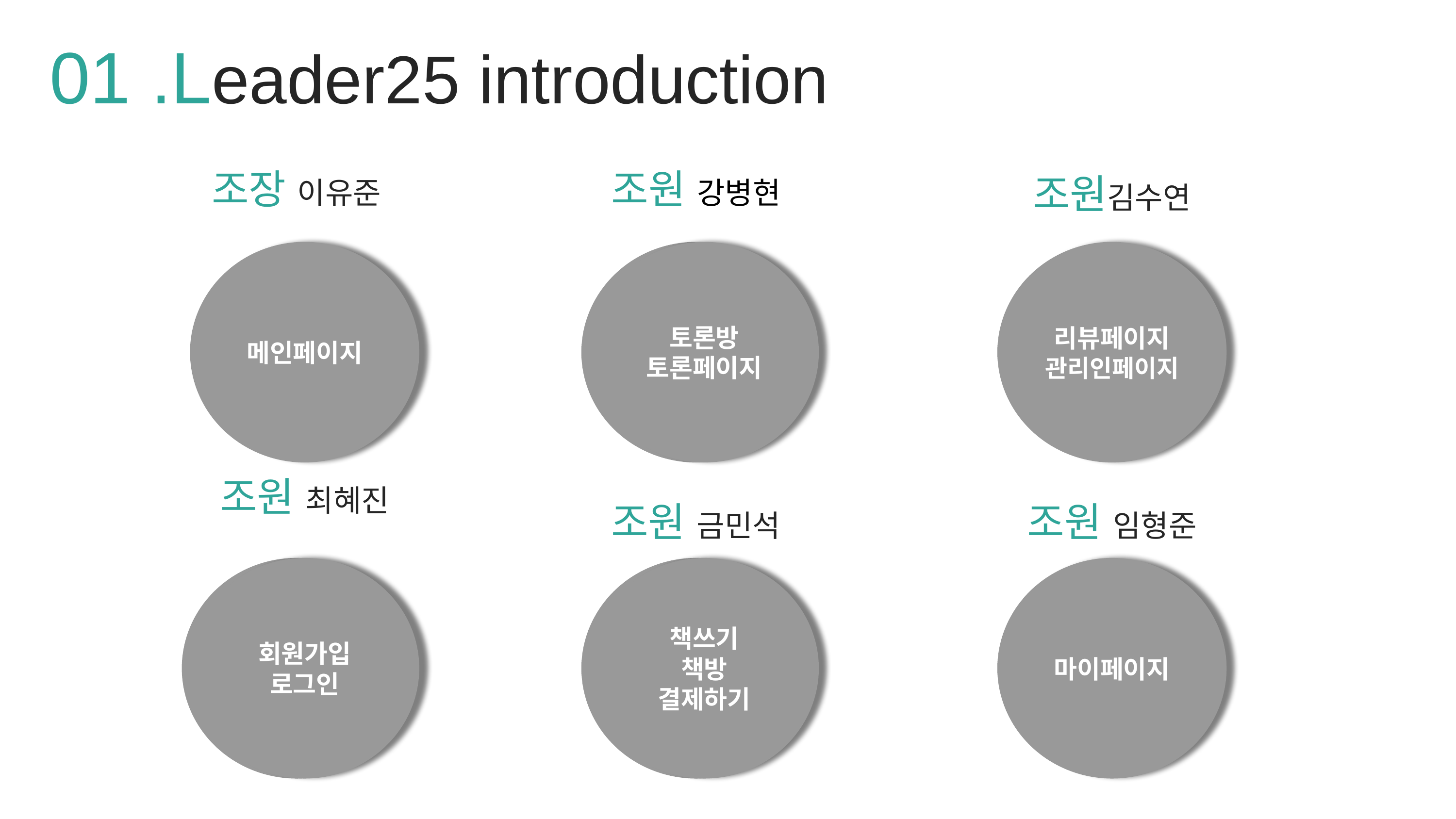

01 .Leader25 introduction
조장 이유준
조원 강병현
조원김수연
메인페이지
토론
토론페이지
토론방
토론페이지
리뷰페이지
관리인페이지
조원 최혜진
조원 금민석
조원 임형준
회원가입
로그인
회원가입
로그인
책쓰기
책방
결재하기
책쓰기
책방
결제하기
마이페이지